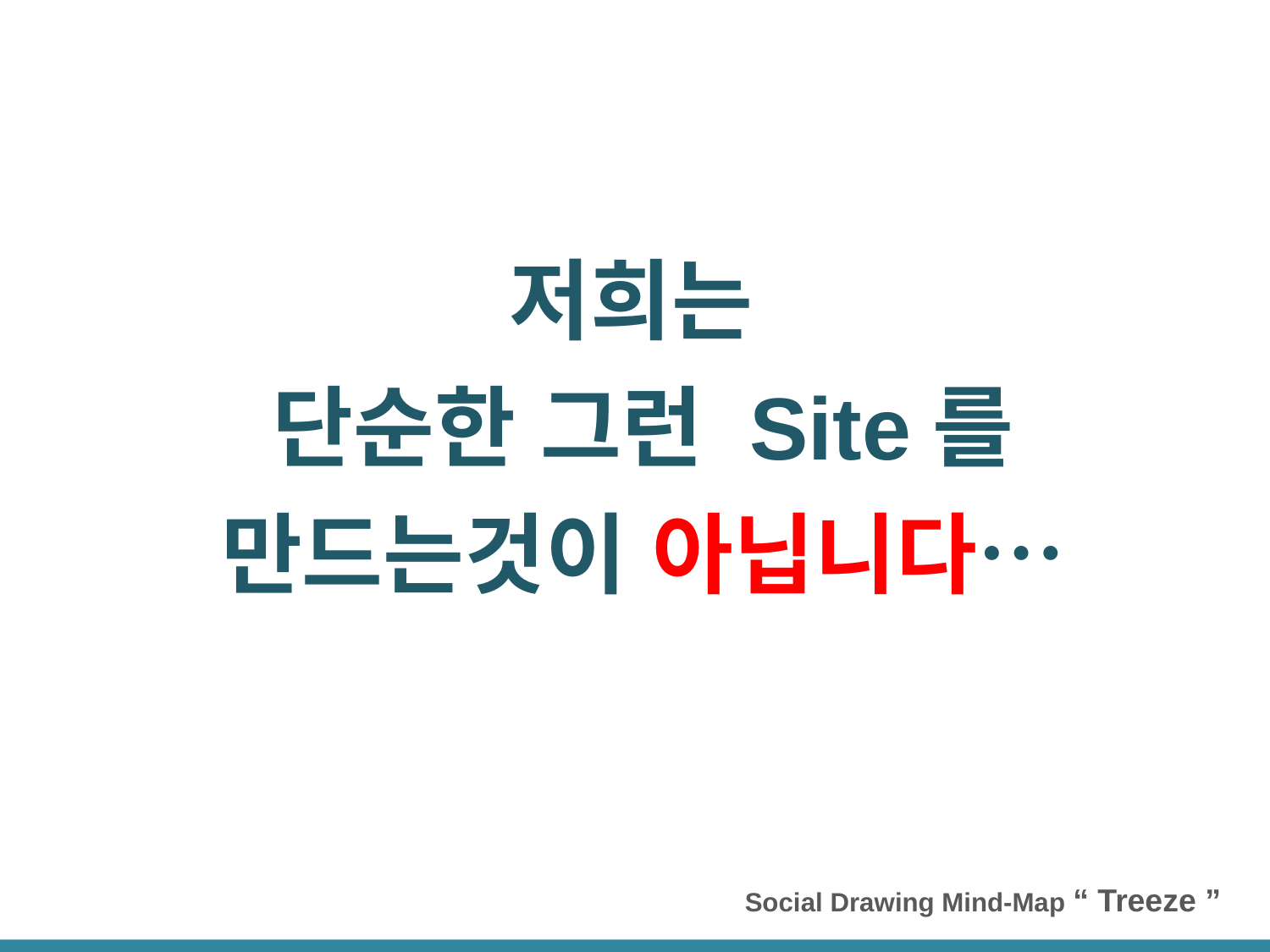

저희는
단순한 그런 Site를 만드는것이 아닙니다…

Social Drawing Mind-Map “ Treeze ”